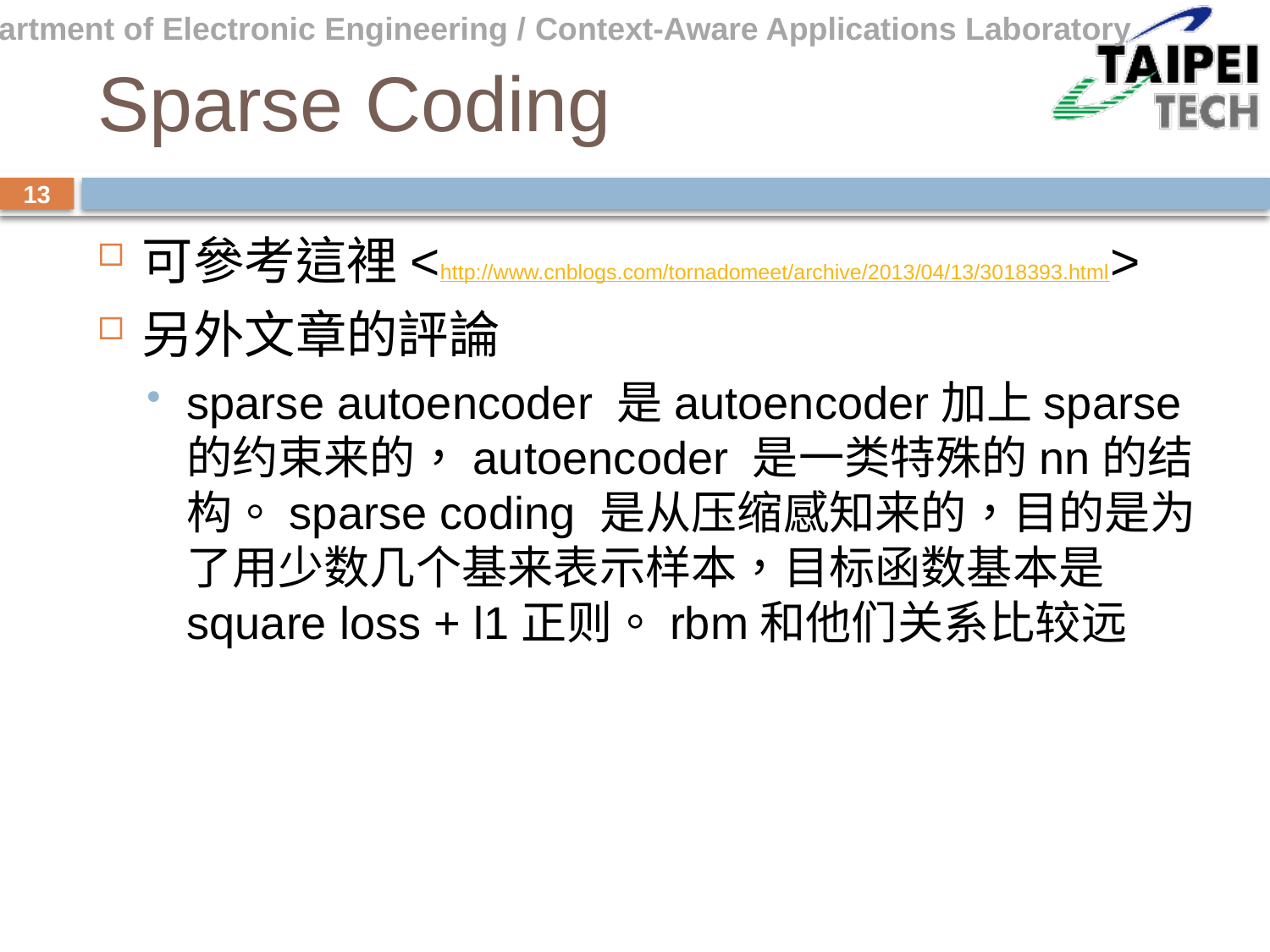

# Sparse Coding
13
可參考這裡<http://www.cnblogs.com/tornadomeet/archive/2013/04/13/3018393.html>
另外文章的評論
sparse autoencoder 是autoencoder加上sparse的约束来的，autoencoder 是一类特殊的nn的结构。sparse coding 是从压缩感知来的，目的是为了用少数几个基来表示样本，目标函数基本是square loss + l1正则。rbm和他们关系比较远